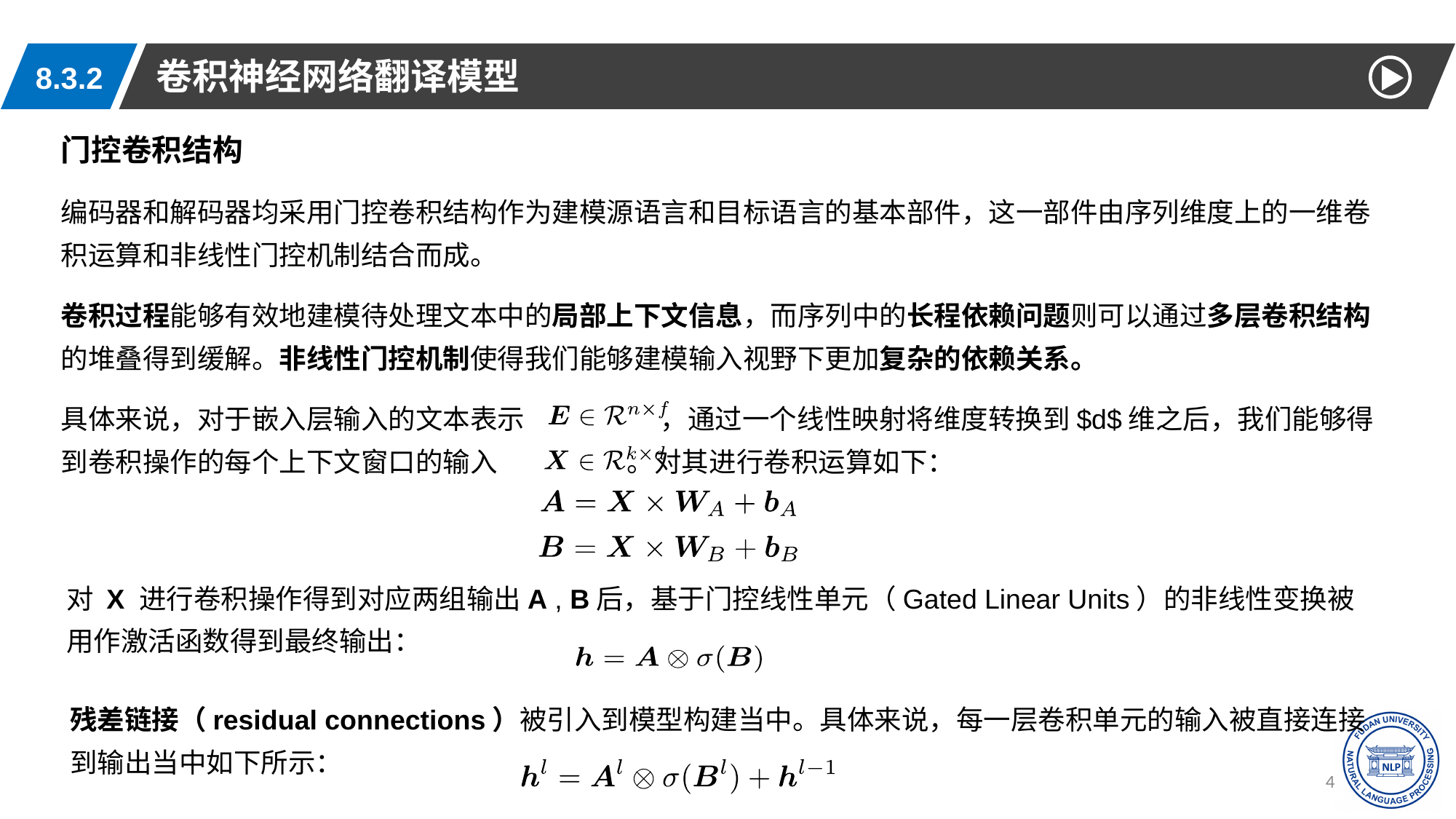

卷积神经网络翻译模型
8.3.2

门控卷积结构
编码器和解码器均采用门控卷积结构作为建模源语言和目标语言的基本部件，这一部件由序列维度上的一维卷积运算和非线性门控机制结合而成。
卷积过程能够有效地建模待处理文本中的局部上下文信息，而序列中的长程依赖问题则可以通过多层卷积结构的堆叠得到缓解。非线性门控机制使得我们能够建模输入视野下更加复杂的依赖关系。
具体来说，对于嵌入层输入的文本表示                      ，通过一个线性映射将维度转换到$d$维之后，我们能够得到卷积操作的每个上下文窗口的输入                     。对其进行卷积运算如下：

对 X 进行卷积操作得到对应两组输出A , B后，基于门控线性单元（Gated Linear Units）的非线性变换被用作激活函数得到最终输出：

残差链接（residual connections）被引入到模型构建当中。具体来说，每一层卷积单元的输入被直接连接到输出当中如下所示：
48